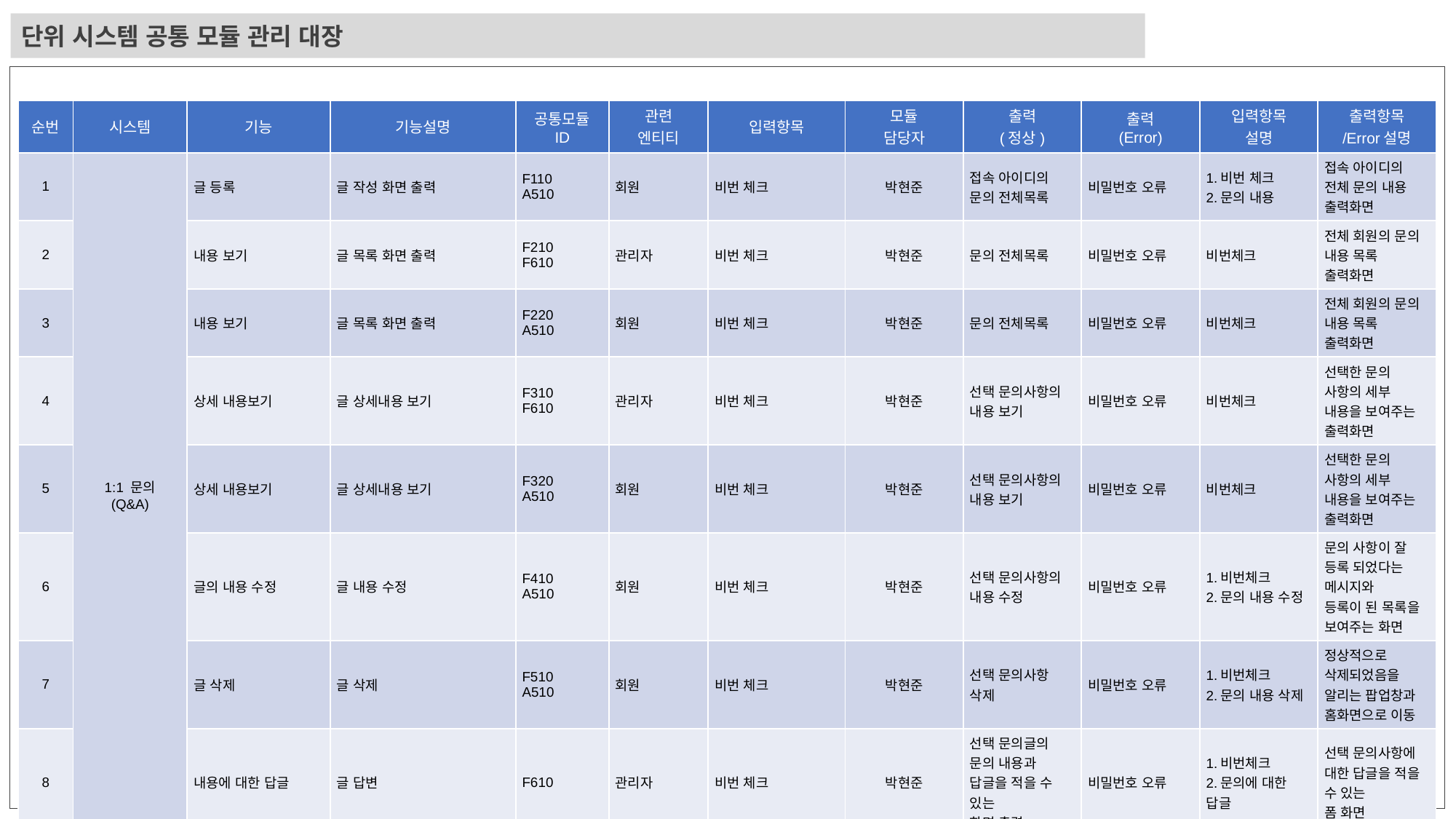

단위 시스템 공통 모듈 관리 대장

| 순번 | 시스템 | 기능 | 기능설명 | 공통모듈 ID | 관련 엔티티 | 입력항목 | 모듈 담당자 | 출력 (정상) | 출력 (Error) | 입력항목 설명 | 출력항목 /Error설명 |
| --- | --- | --- | --- | --- | --- | --- | --- | --- | --- | --- | --- |
| 1 | 1:1 문의 (Q&A) | 글 등록 | 글 작성 화면 출력 | F110 A510 | 회원 | 비번 체크 | 박현준 | 접속 아이디의 문의 전체목록 | 비밀번호 오류 | 1.비번 체크 2.문의 내용 | 접속 아이디의 전체 문의 내용 출력화면 |
| 2 |  | 내용 보기 | 글 목록 화면 출력 | F210 F610 | 관리자 | 비번 체크 | 박현준 | 문의 전체목록 | 비밀번호 오류 | 비번체크 | 전체 회원의 문의 내용 목록 출력화면 |
| 3 |  | 내용 보기 | 글 목록 화면 출력 | F220 A510 | 회원 | 비번 체크 | 박현준 | 문의 전체목록 | 비밀번호 오류 | 비번체크 | 전체 회원의 문의 내용 목록 출력화면 |
| 4 |  | 상세 내용보기 | 글 상세내용 보기 | F310 F610 | 관리자 | 비번 체크 | 박현준 | 선택 문의사항의 내용 보기 | 비밀번호 오류 | 비번체크 | 선택한 문의 사항의 세부 내용을 보여주는 출력화면 |
| 5 |  | 상세 내용보기 | 글 상세내용 보기 | F320 A510 | 회원 | 비번 체크 | 박현준 | 선택 문의사항의 내용 보기 | 비밀번호 오류 | 비번체크 | 선택한 문의 사항의 세부 내용을 보여주는 출력화면 |
| 6 |  | 글의 내용 수정 | 글 내용 수정 | F410 A510 | 회원 | 비번 체크 | 박현준 | 선택 문의사항의 내용 수정 | 비밀번호 오류 | 1.비번체크 2.문의 내용 수정 | 문의 사항이 잘 등록 되었다는 메시지와 등록이 된 목록을 보여주는 화면 |
| 7 |  | 글 삭제 | 글 삭제 | F510 A510 | 회원 | 비번 체크 | 박현준 | 선택 문의사항 삭제 | 비밀번호 오류 | 1.비번체크 2.문의 내용 삭제 | 정상적으로 삭제되었음을 알리는 팝업창과 홈화면으로 이동 |
| 8 |  | 내용에 대한 답글 | 글 답변 | F610 | 관리자 | 비번 체크 | 박현준 | 선택 문의글의 문의 내용과 답글을 적을 수 있는 화면 출력 | 비밀번호 오류 | 1.비번체크 2.문의에 대한 답글 | 선택 문의사항에 대한 답글을 적을 수 있는 폼 화면 |